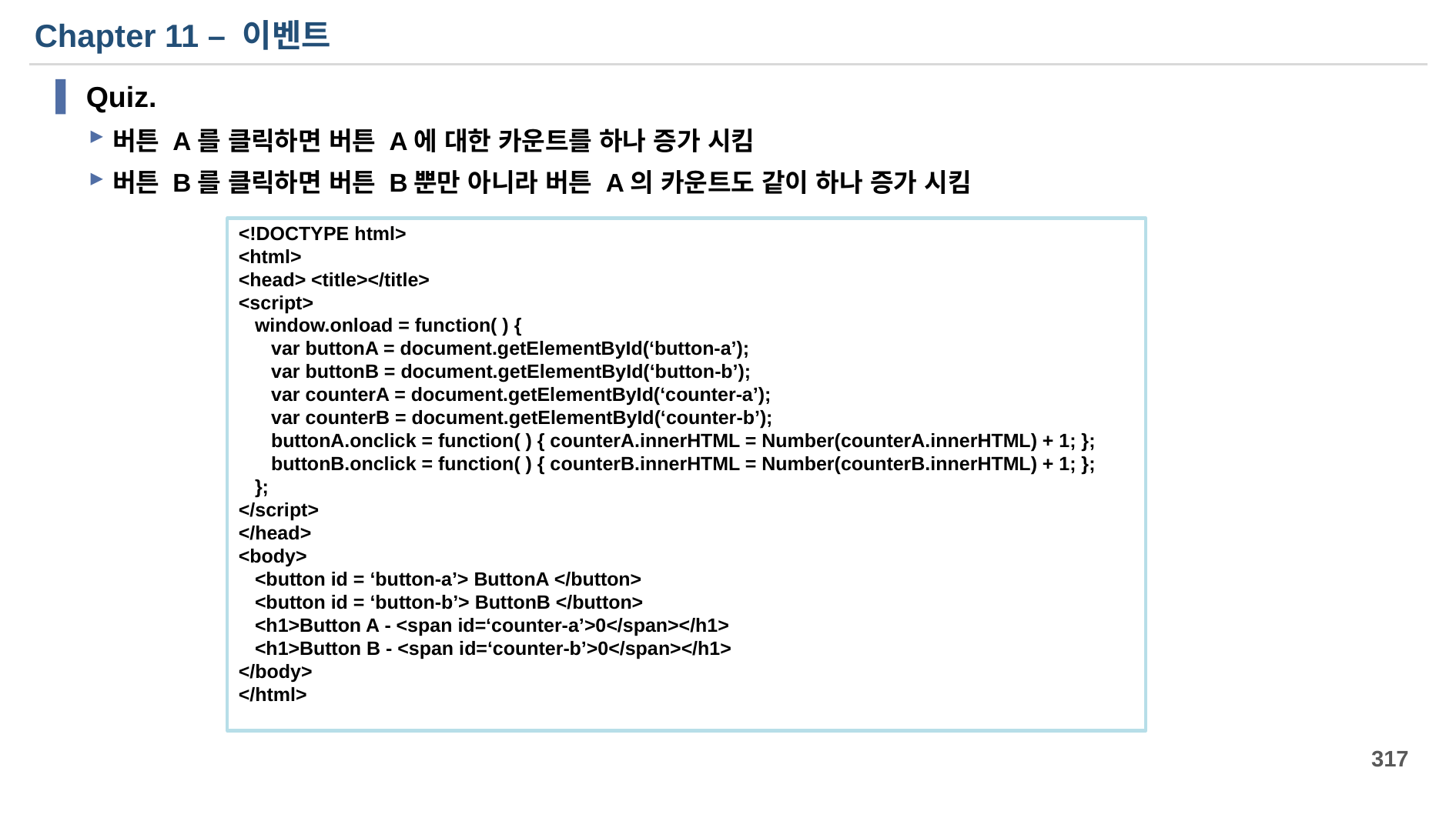

# Chapter 11 – 이벤트
Quiz.
버튼 A를 클릭하면 버튼 A에 대한 카운트를 하나 증가 시킴
버튼 B를 클릭하면 버튼 B뿐만 아니라 버튼 A의 카운트도 같이 하나 증가 시킴

<!DOCTYPE html>
<html>
<head> <title></title>
<script>
   window.onload = function( ) {
      var buttonA = document.getElementById(‘button-a’);
      var buttonB = document.getElementById(‘button-b’);
      var counterA = document.getElementById(‘counter-a’);
      var counterB = document.getElementById(‘counter-b’);
      buttonA.onclick = function( ) { counterA.innerHTML = Number(counterA.innerHTML) + 1; };
      buttonB.onclick = function( ) { counterB.innerHTML = Number(counterB.innerHTML) + 1; };
   };
</script>
</head>
<body>
   <button id = ‘button-a’> ButtonA </button>
   <button id = ‘button-b’> ButtonB </button>
   <h1>Button A - <span id=‘counter-a’>0</span></h1>
   <h1>Button B - <span id=‘counter-b’>0</span></h1>
</body>
</html>

317